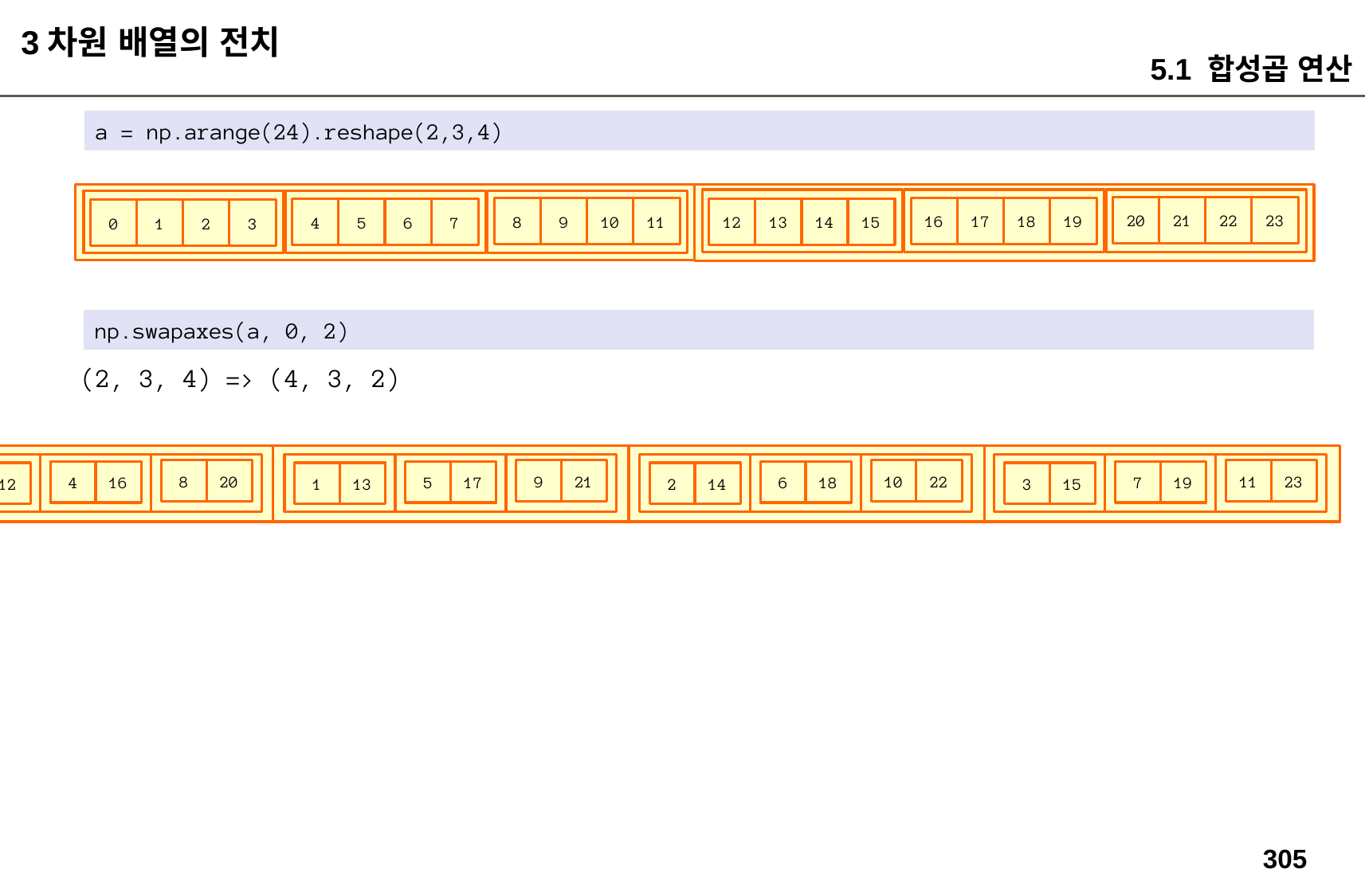

3차원 배열의 전치
5.1 합성곱 연산
a = np.arange(24).reshape(2,3,4)

20
21
22
23
16
17
18
19
8
9
10
11
12
13
14
15
4
5
6
7
0
1
2
3
np.swapaxes(a, 0, 2)
(2, 3, 4) => (4, 3, 2)

8
20
9
21
10
22
11
23
4
16
5
17
6
18
7
19
0
12
1
13
2
14
3
15